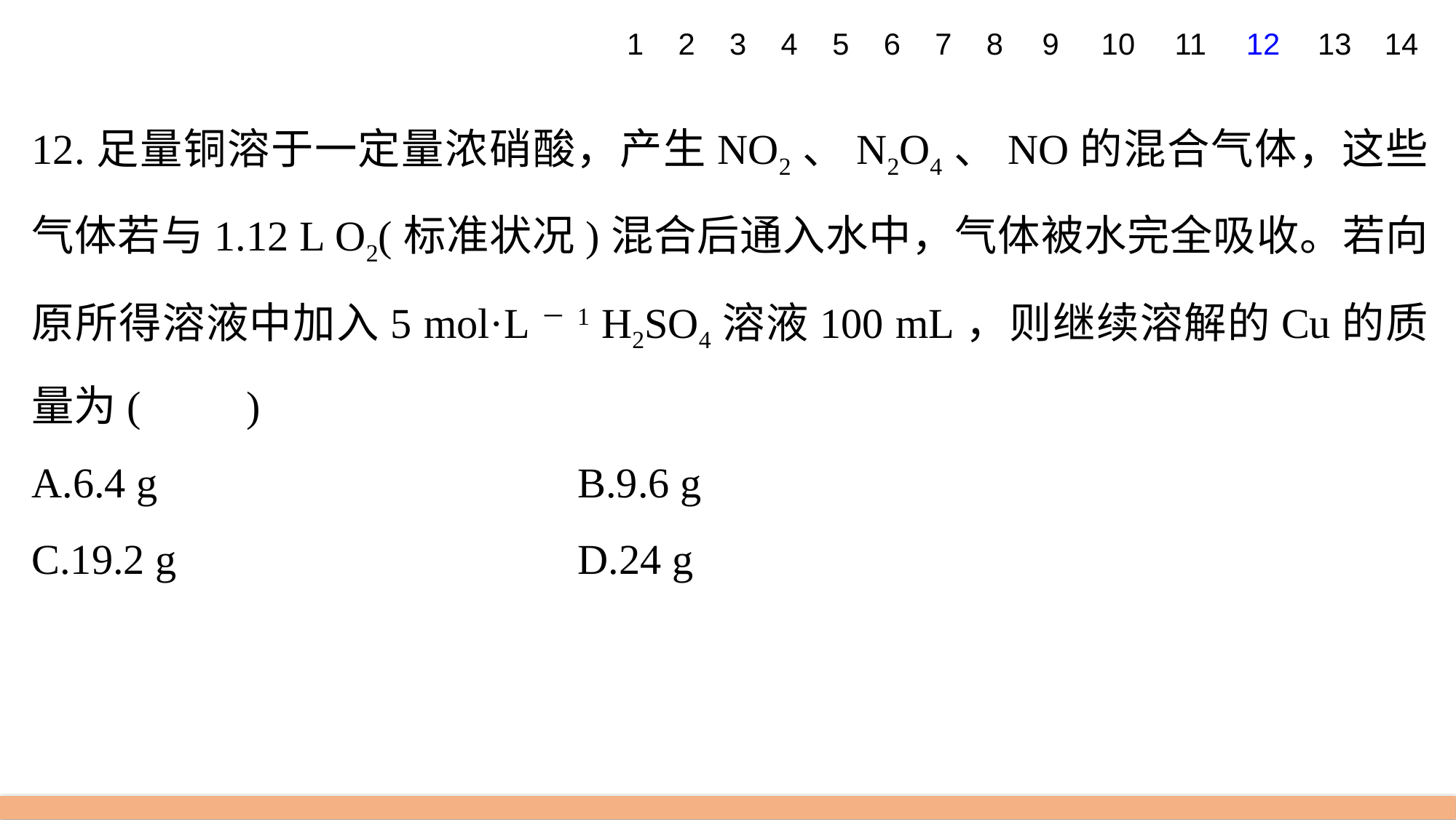

1
2
3
4
5
6
7
8
9
10
11
12
13
14
12.足量铜溶于一定量浓硝酸，产生NO2、N2O4、NO的混合气体，这些气体若与1.12 L O2(标准状况)混合后通入水中，气体被水完全吸收。若向原所得溶液中加入5 mol·L－1 H2SO4溶液100 mL，则继续溶解的Cu的质量为(　　)
A.6.4 g  				B.9.6 g
C.19.2 g  				D.24 g